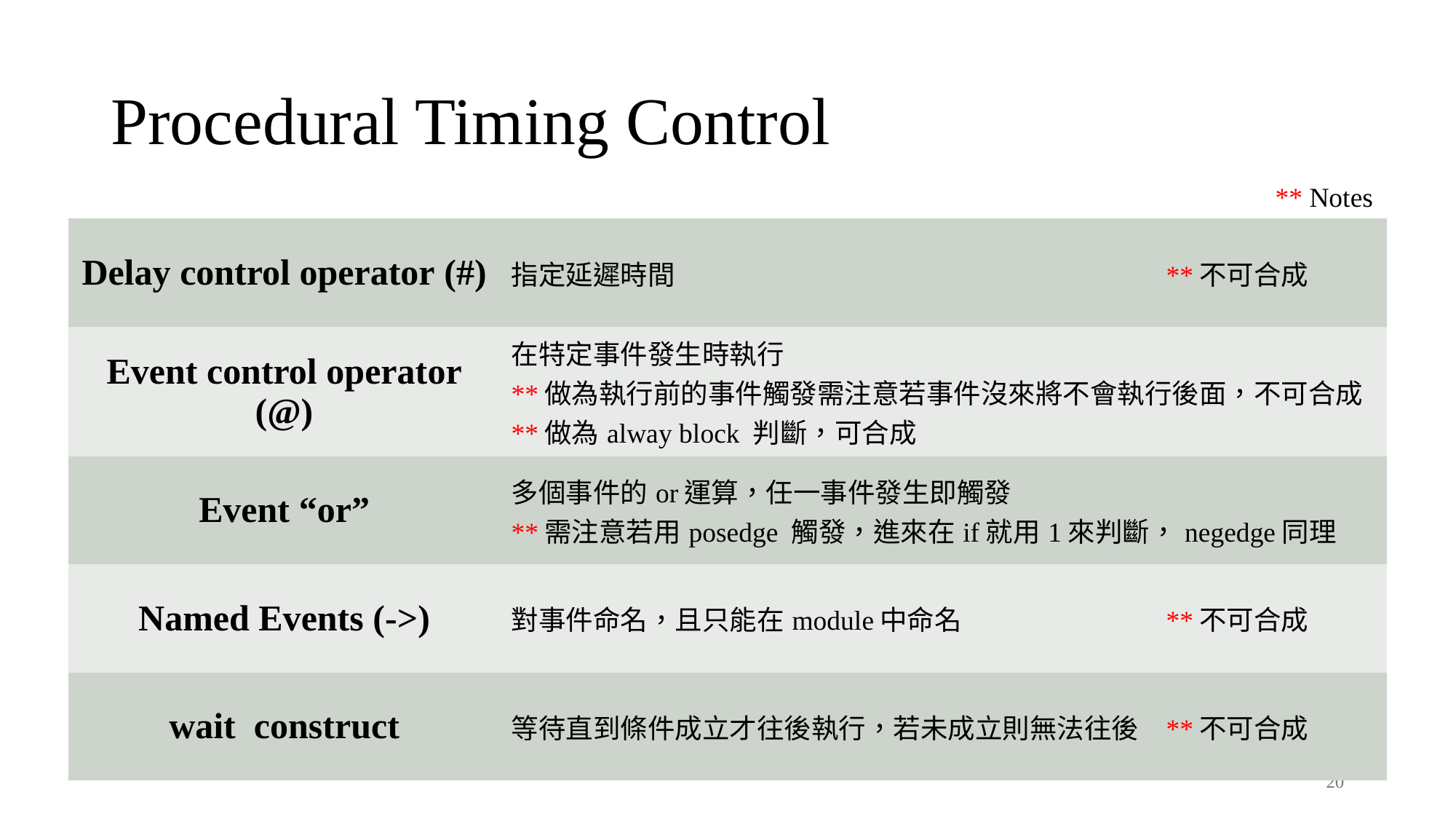

# Procedural Timing Control
** Notes
| Delay control operator (#) | 指定延遲時間 \*\*不可合成 |
| --- | --- |
| Event control operator (@) | 在特定事件發生時執行 \*\*做為執行前的事件觸發需注意若事件沒來將不會執行後面，不可合成 \*\*做為alway block 判斷，可合成 |
| Event “or” | 多個事件的or運算，任一事件發生即觸發 \*\*需注意若用posedge 觸發，進來在if就用1來判斷，negedge同理 |
| Named Events (->) | 對事件命名，且只能在module中命名 \*\*不可合成 |
| wait construct | 等待直到條件成立才往後執行，若未成立則無法往後 \*\*不可合成 |
20